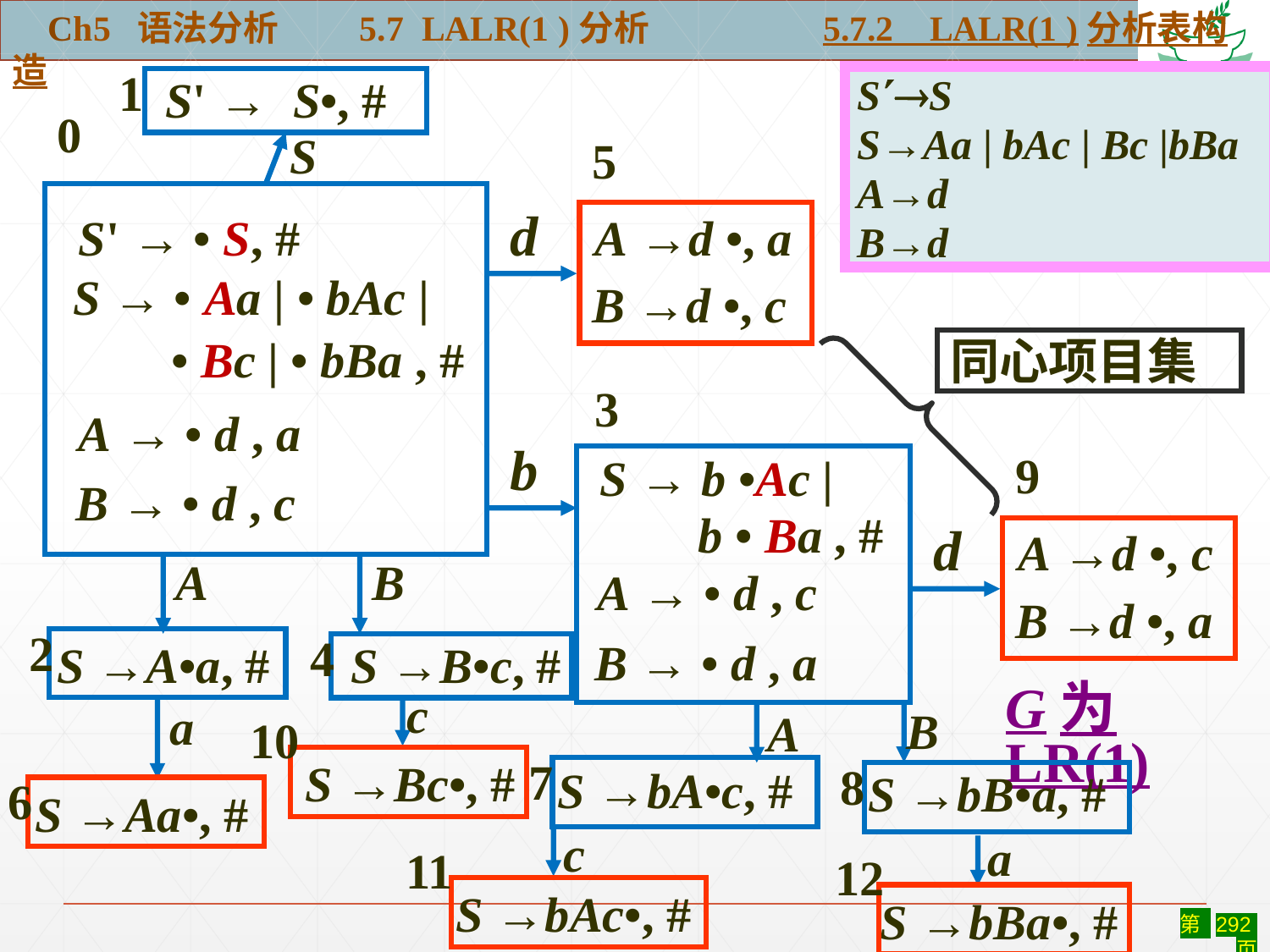

Ch5  语法分析         5.7  LALR(1 )分析	     5.7.2    LALR(1 )分析表构造
1

S′→S
S→Aa | bAc | Bc |bBa
A→d
B→d
S' →  S•, #
0

S

5

d

S' → • S, #
A →d •, a
B →d •, c
S → • Aa | • bAc |
        • Bc | • bBa , #

同心项目集
3

A → • d , a
b

9

S → b •Ac |
        b • Ba , #
B → • d , c
d

A →d •, c
B →d •, a
A

B

A → • d , c
2

4

B → • d , a
S →A•a, #
S →B•c, #

G为LR(1)
c

a

B

A

10

7

S →Bc•, #
8

S →bA•c, #
S →bB•a, #
6

S →Aa•, #
c

a

11

12

S →bAc•, #
S →bBa•, #